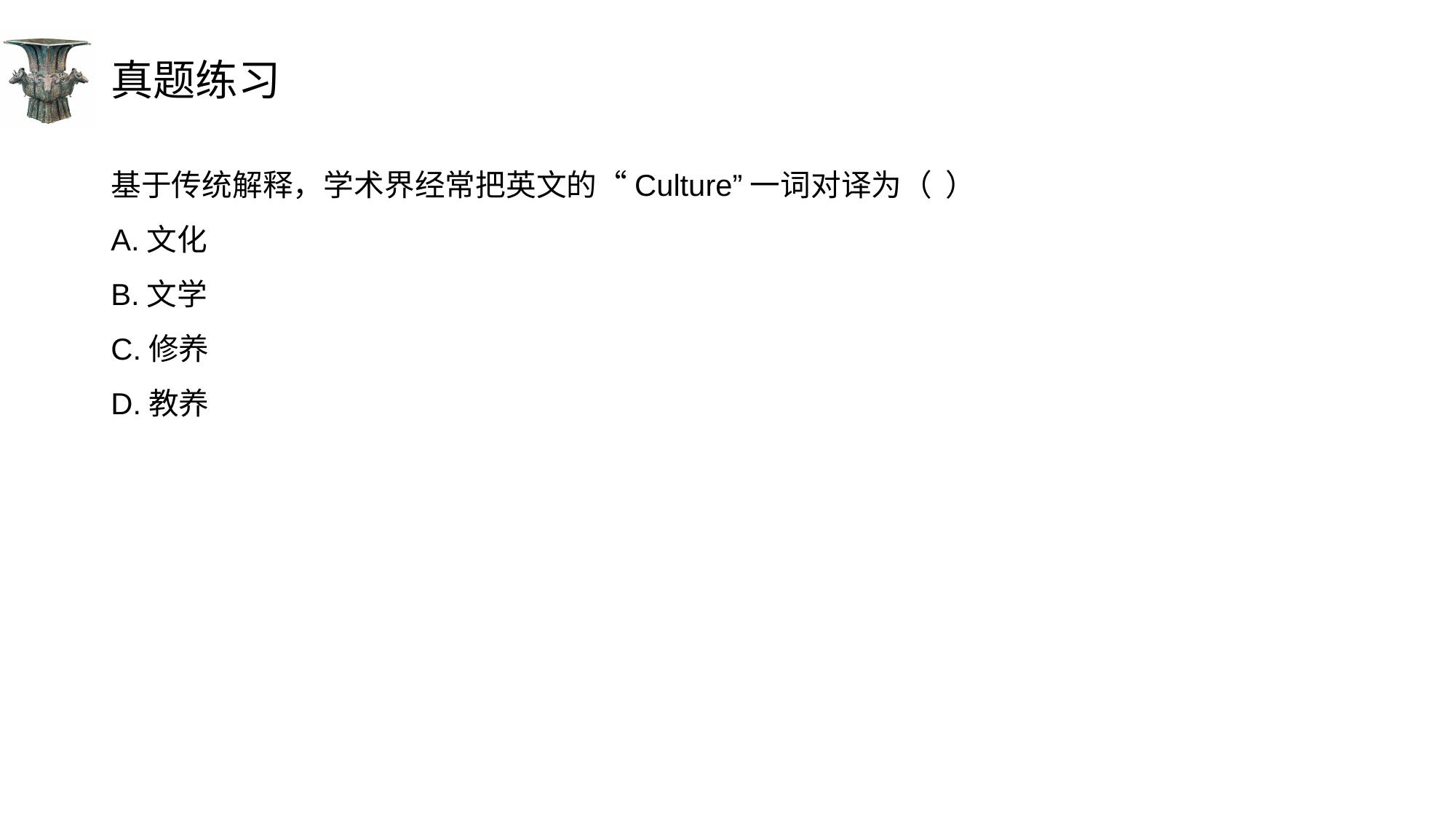

# 真题练习
基于传统解释，学术界经常把英文的“Culture”一词对译为（  ）
A.文化
B.文学
C.修养
D.教养

16